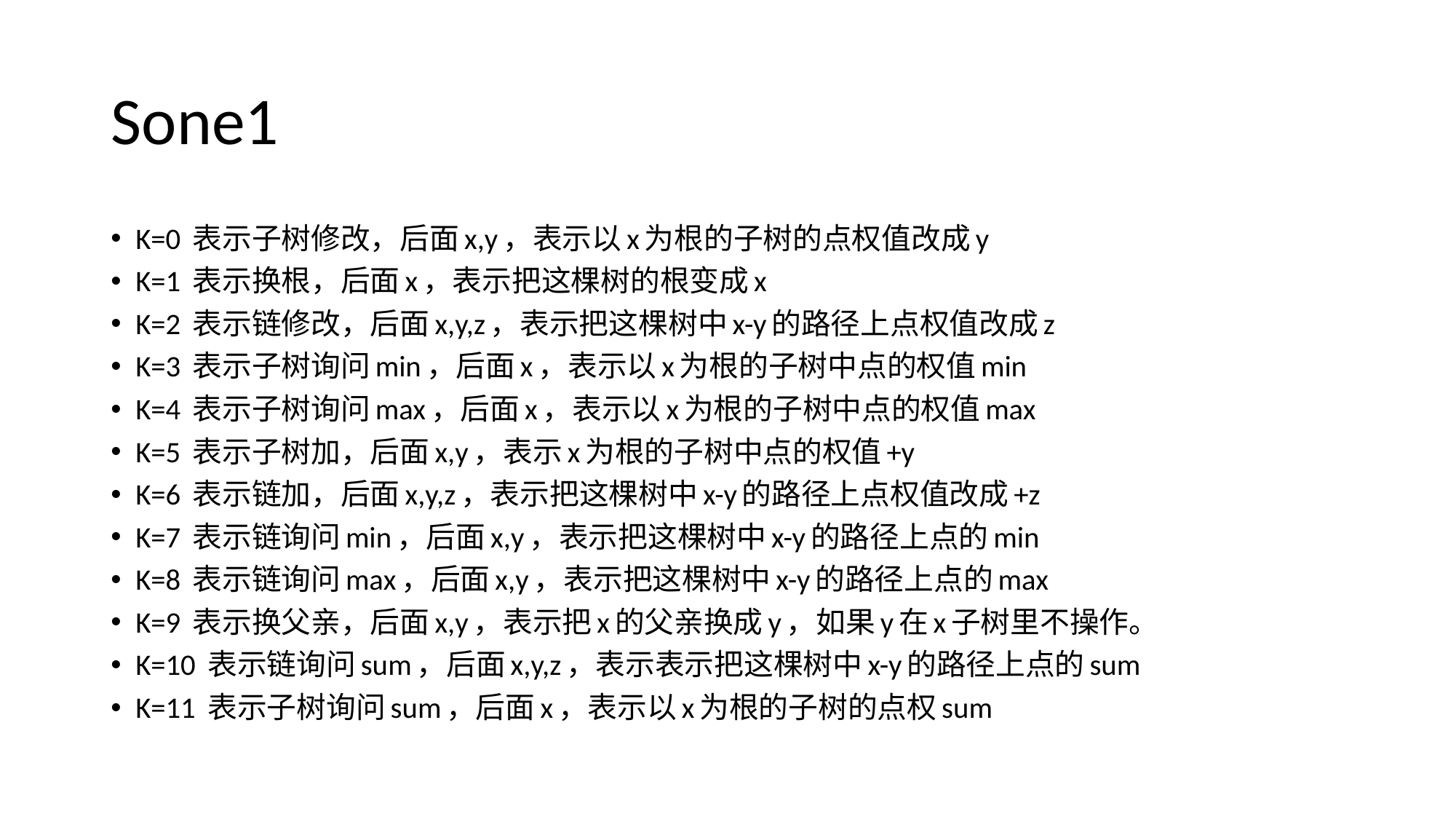

# Sone1
K=0 表示子树修改，后面x,y，表示以x为根的子树的点权值改成y
K=1 表示换根，后面x，表示把这棵树的根变成x
K=2 表示链修改，后面x,y,z，表示把这棵树中x-y的路径上点权值改成z
K=3 表示子树询问min，后面x，表示以x为根的子树中点的权值min
K=4 表示子树询问max，后面x，表示以x为根的子树中点的权值max
K=5 表示子树加，后面x,y，表示x为根的子树中点的权值+y
K=6 表示链加，后面x,y,z，表示把这棵树中x-y的路径上点权值改成+z
K=7 表示链询问min，后面x,y，表示把这棵树中x-y的路径上点的min
K=8 表示链询问max，后面x,y，表示把这棵树中x-y的路径上点的max
K=9 表示换父亲，后面x,y，表示把x的父亲换成y，如果y在x子树里不操作。
K=10 表示链询问sum，后面x,y,z，表示表示把这棵树中x-y的路径上点的sum
K=11 表示子树询问sum，后面x，表示以x为根的子树的点权sum